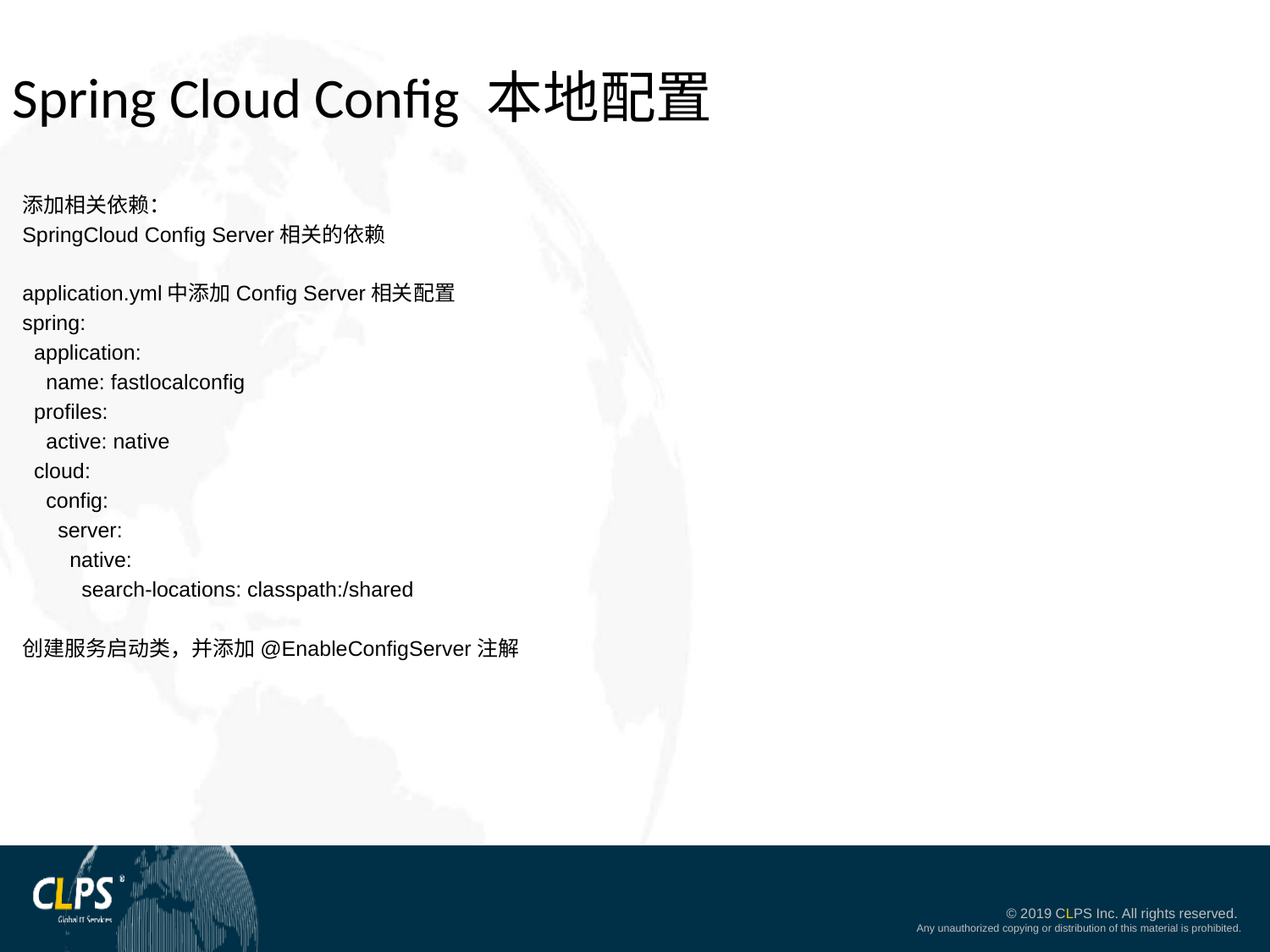

Spring Cloud Config 本地配置

添加相关依赖：
SpringCloud Config Server相关的依赖

application.yml中添加Config Server相关配置
spring:
  application:
    name: fastlocalconfig
  profiles:
    active: native
  cloud:
    config:
      server:
        native:
          search-locations: classpath:/shared

创建服务启动类，并添加@EnableConfigServer注解
34